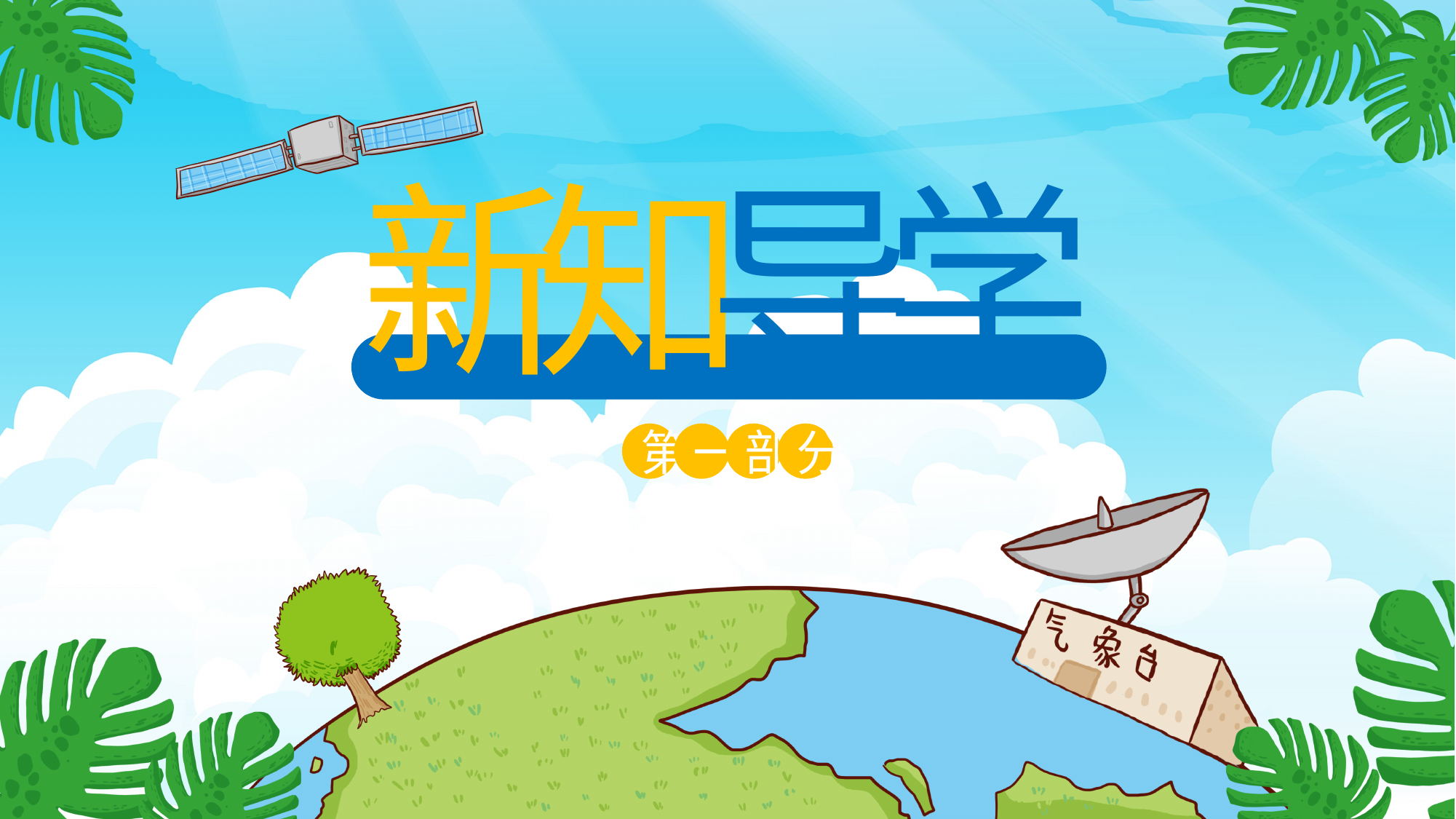

新
知
导
学

第
一
部
分